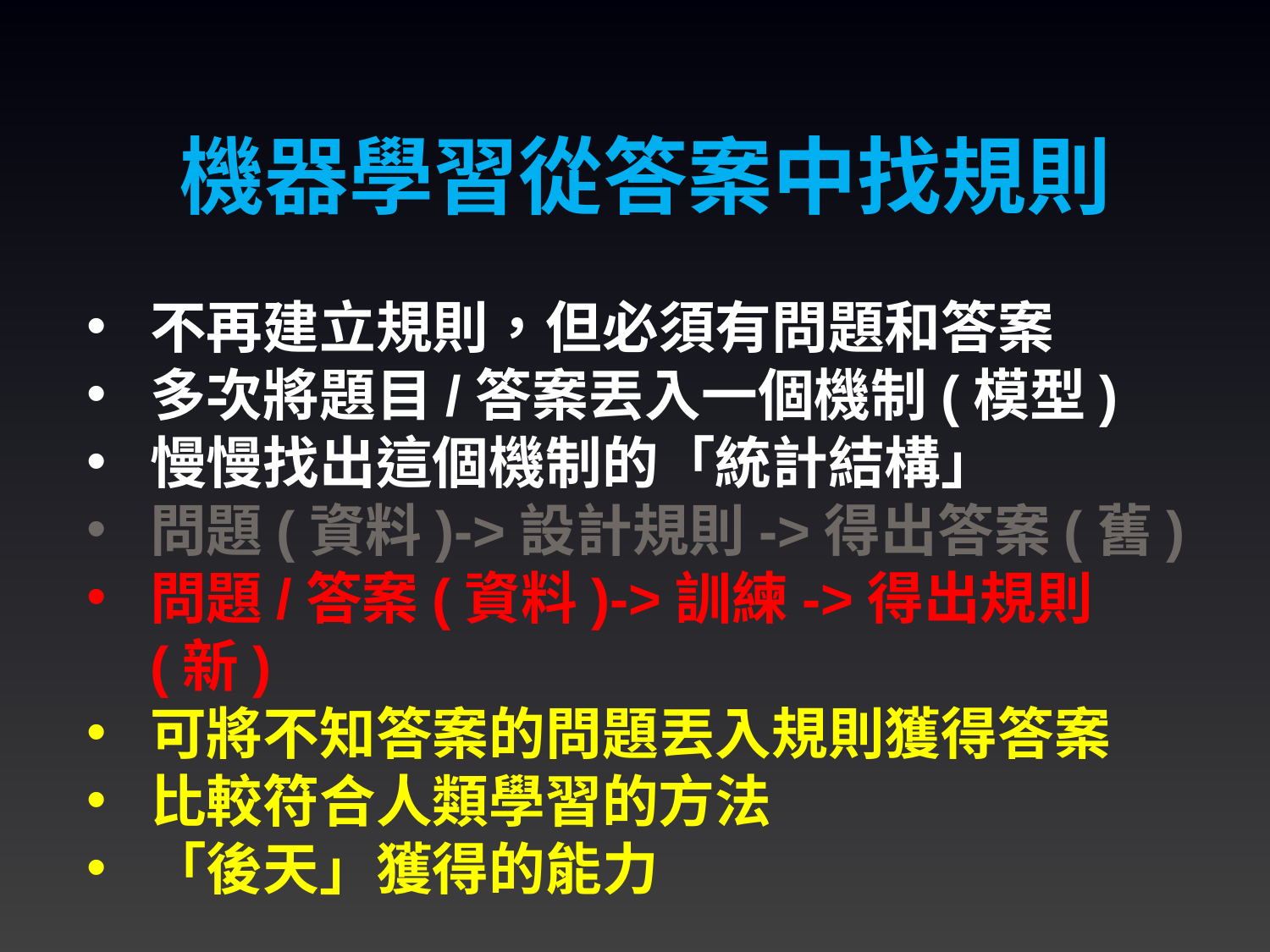

機器學習從答案中找規則
不再建立規則，但必須有問題和答案
多次將題目/答案丟入一個機制(模型)
慢慢找出這個機制的「統計結構」
問題(資料)->設計規則->得出答案(舊)
問題/答案(資料)->訓練->得出規則(新)
可將不知答案的問題丟入規則獲得答案
比較符合人類學習的方法
「後天」獲得的能力